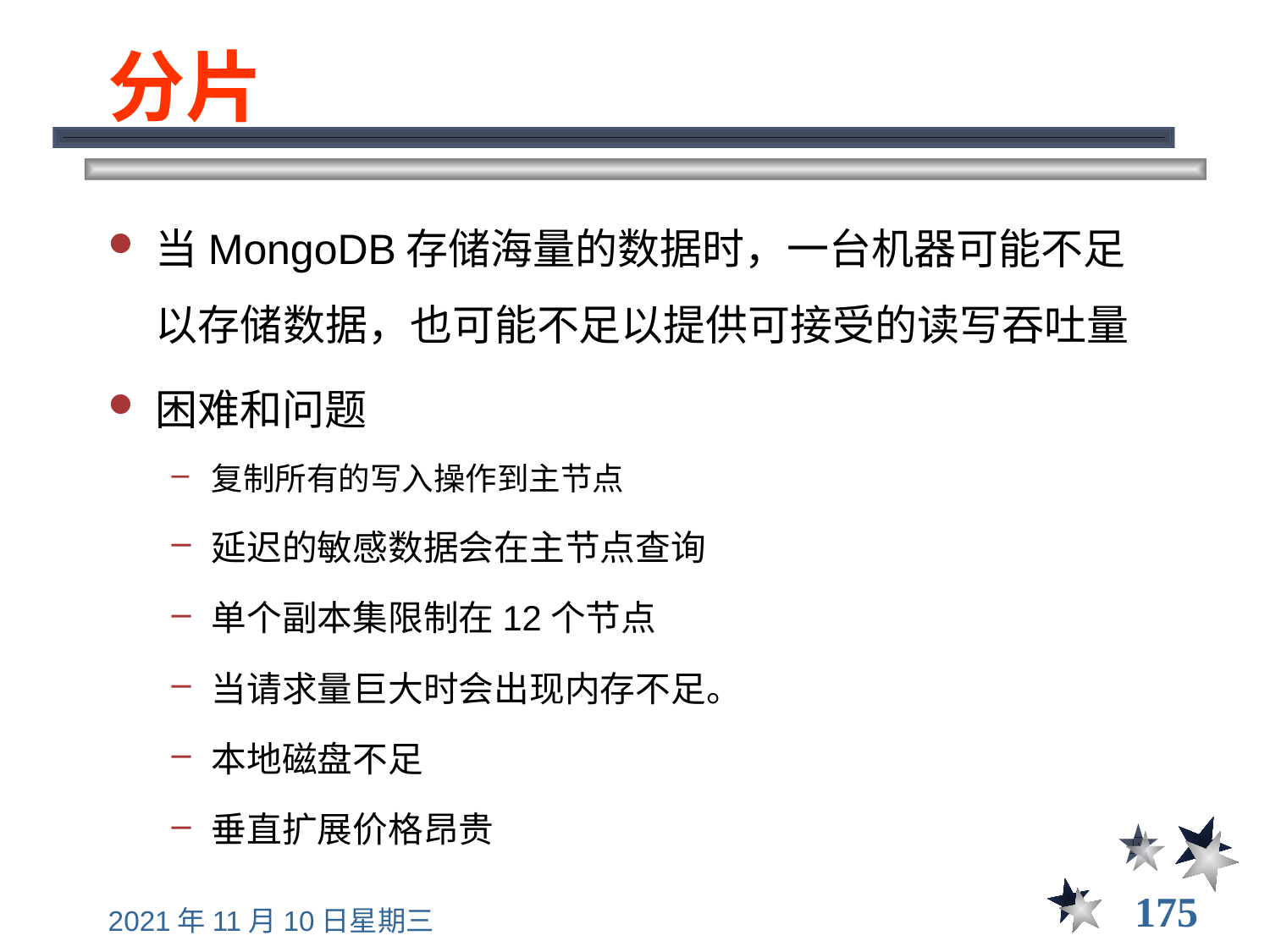

# 分片
当MongoDB存储海量的数据时，一台机器可能不足以存储数据，也可能不足以提供可接受的读写吞吐量
困难和问题
复制所有的写入操作到主节点
延迟的敏感数据会在主节点查询
单个副本集限制在12个节点
当请求量巨大时会出现内存不足。
本地磁盘不足
垂直扩展价格昂贵

175
2021年11月10日星期三
大数据管理----前言